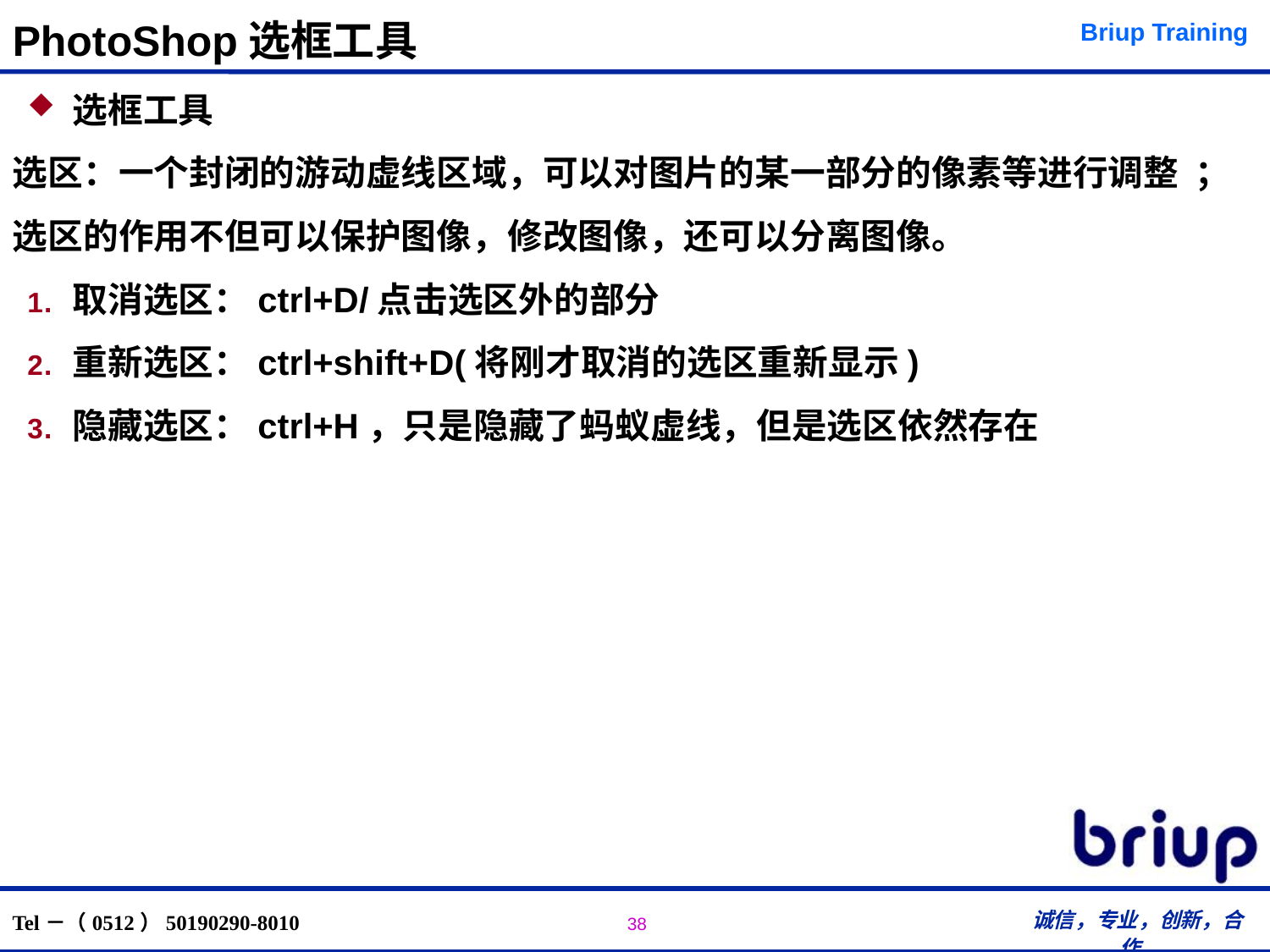

# PhotoShop选框工具
选框工具
选区：一个封闭的游动虚线区域，可以对图片的某一部分的像素等进行调整  ；
选区的作用不但可以保护图像，修改图像，还可以分离图像。
取消选区：ctrl+D/点击选区外的部分
重新选区：ctrl+shift+D(将刚才取消的选区重新显示)
隐藏选区：ctrl+H，只是隐藏了蚂蚁虚线，但是选区依然存在